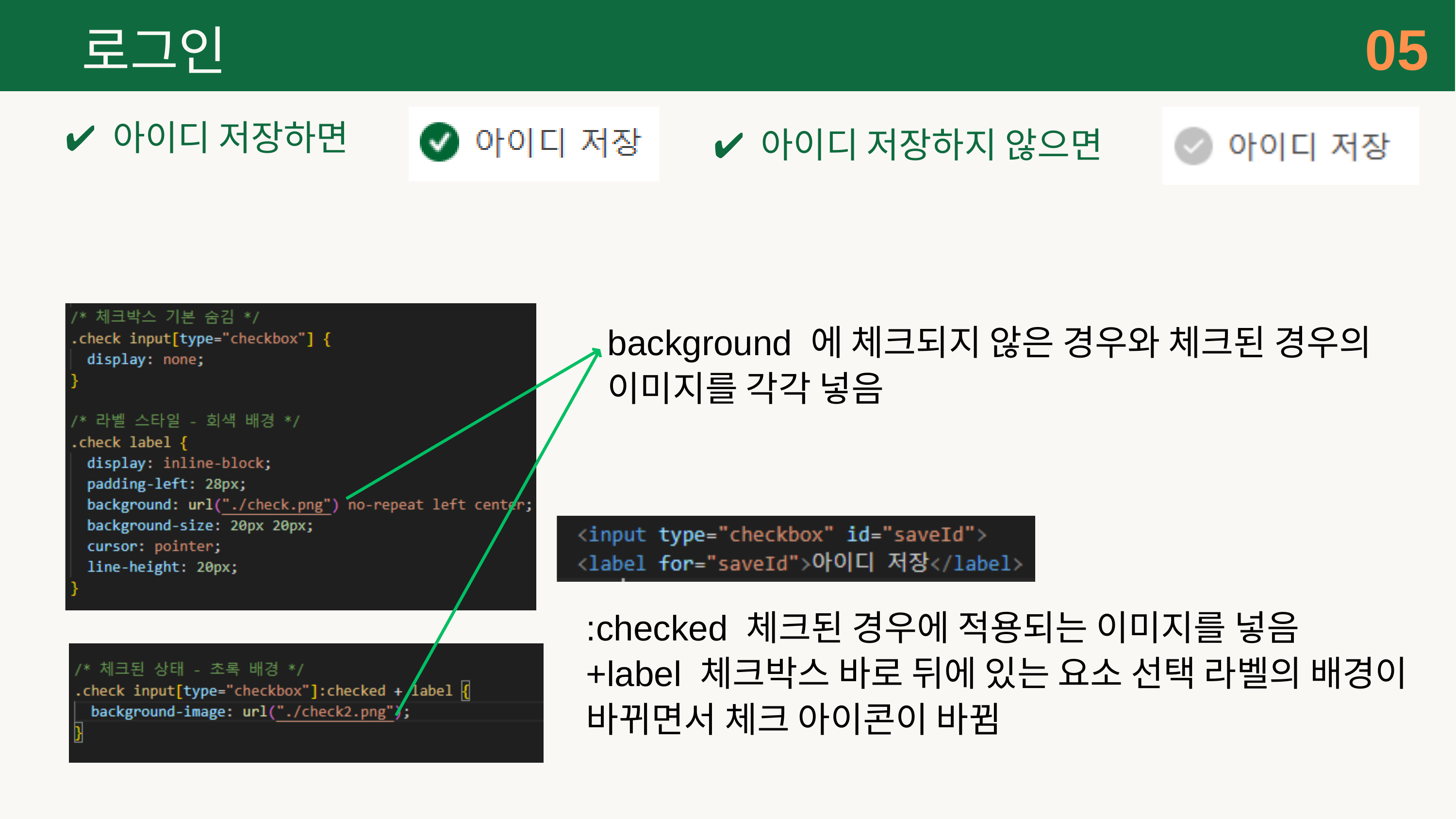

05
로그인

✔ 아이디 저장하면
✔ 아이디 저장하지 않으면

background 에 체크되지 않은 경우와 체크된 경우의 이미지를 각각 넣음

:checked 체크된 경우에 적용되는 이미지를 넣음
+label 체크박스 바로 뒤에 있는 요소 선택 라벨의 배경이 바뀌면서 체크 아이콘이 바뀜